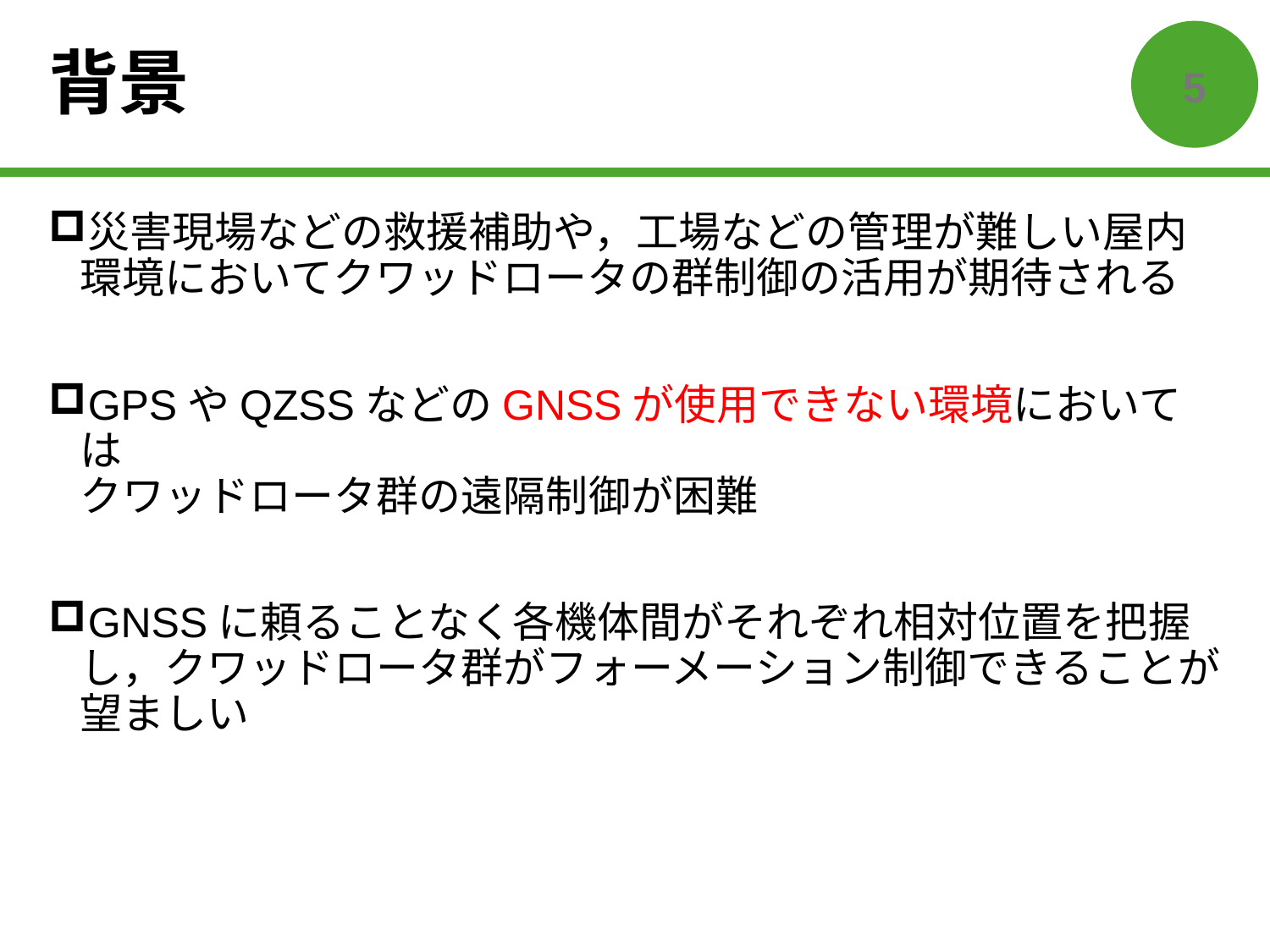

# 背景
5
災害現場などの救援補助や，工場などの管理が難しい屋内環境においてクワッドロータの群制御の活用が期待される

GPSやQZSSなどのGNSSが使用できない環境においては
クワッドロータ群の遠隔制御が困難

GNSSに頼ることなく各機体間がそれぞれ相対位置を把握し，クワッドロータ群がフォーメーション制御できることが望ましい